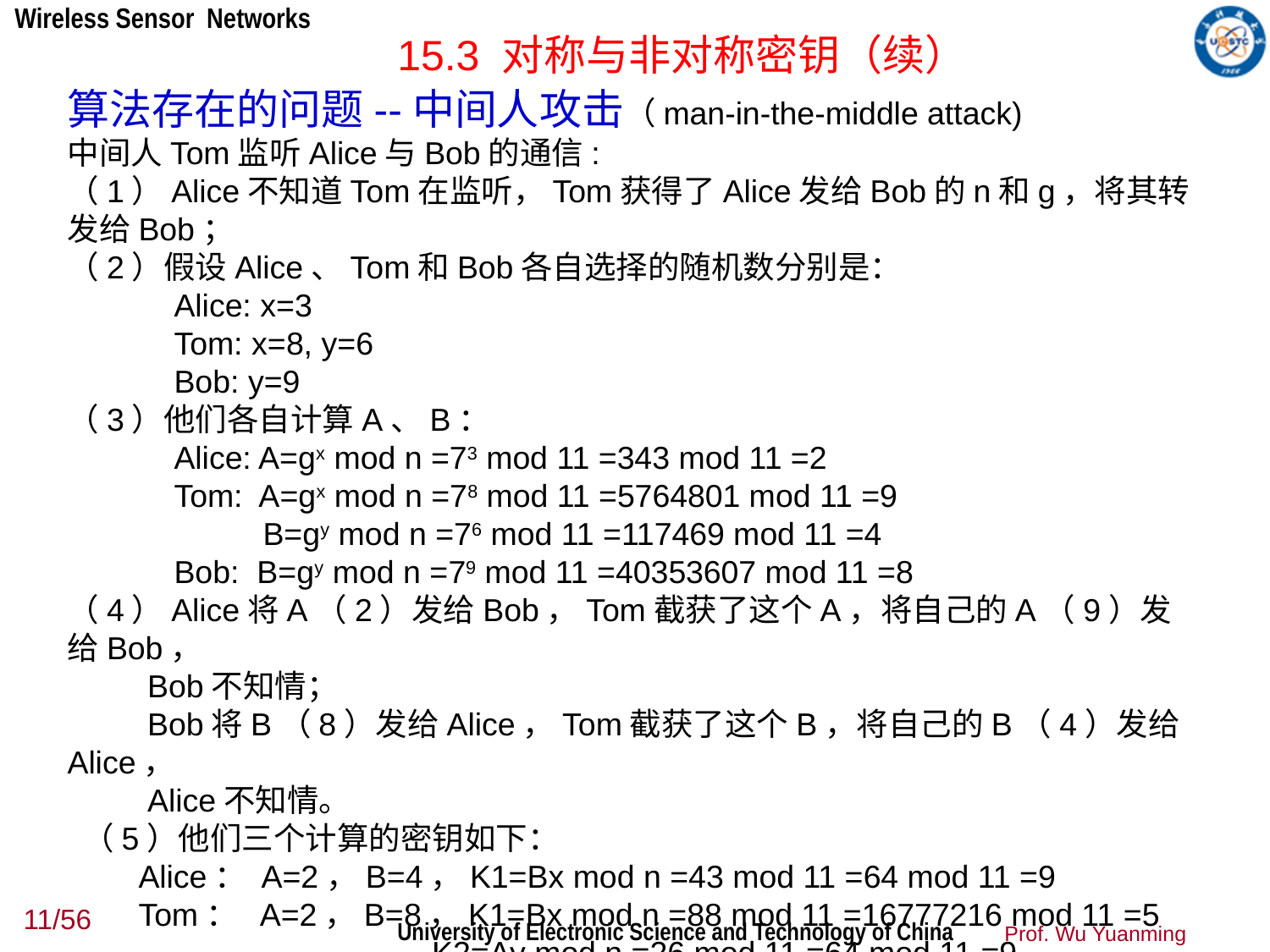

15.3 对称与非对称密钥（续）
算法存在的问题--中间人攻击（man-in-the-middle attack)
中间人Tom监听Alice与Bob的通信:
（1）Alice不知道Tom在监听，Tom获得了Alice发给Bob的n和g，将其转发给Bob；
（2）假设Alice、Tom和Bob各自选择的随机数分别是：
            Alice: x=3
            Tom: x=8, y=6
            Bob: y=9
（3）他们各自计算A、B：
            Alice: A=gx mod n =73 mod 11 =343 mod 11 =2
            Tom:  A=gx mod n =78 mod 11 =5764801 mod 11 =9
                      B=gy mod n =76 mod 11 =117469 mod 11 =4
            Bob:  B=gy mod n =79 mod 11 =40353607 mod 11 =8
（4）Alice将A（2）发给Bob，Tom截获了这个A，将自己的A（9）发给Bob，
         Bob不知情；
         Bob将B（8）发给Alice，Tom截获了这个B，将自己的B（4）发给Alice，
         Alice不知情。
 （5）他们三个计算的密钥如下：
        Alice： A=2，B=4，K1=Bx mod n =43 mod 11 =64 mod 11 =9
        Tom：  A=2，B=8，K1=Bx mod n =88 mod 11 =16777216 mod 11 =5
                                         K2=Ay mod n =26 mod 11 =64 mod 11 =9
        Bob:     A=9, B=8，  K2=Ay mod n =99 mod 11 =387420489 mod 11 =5
11/56
Prof. Wu Yuanming